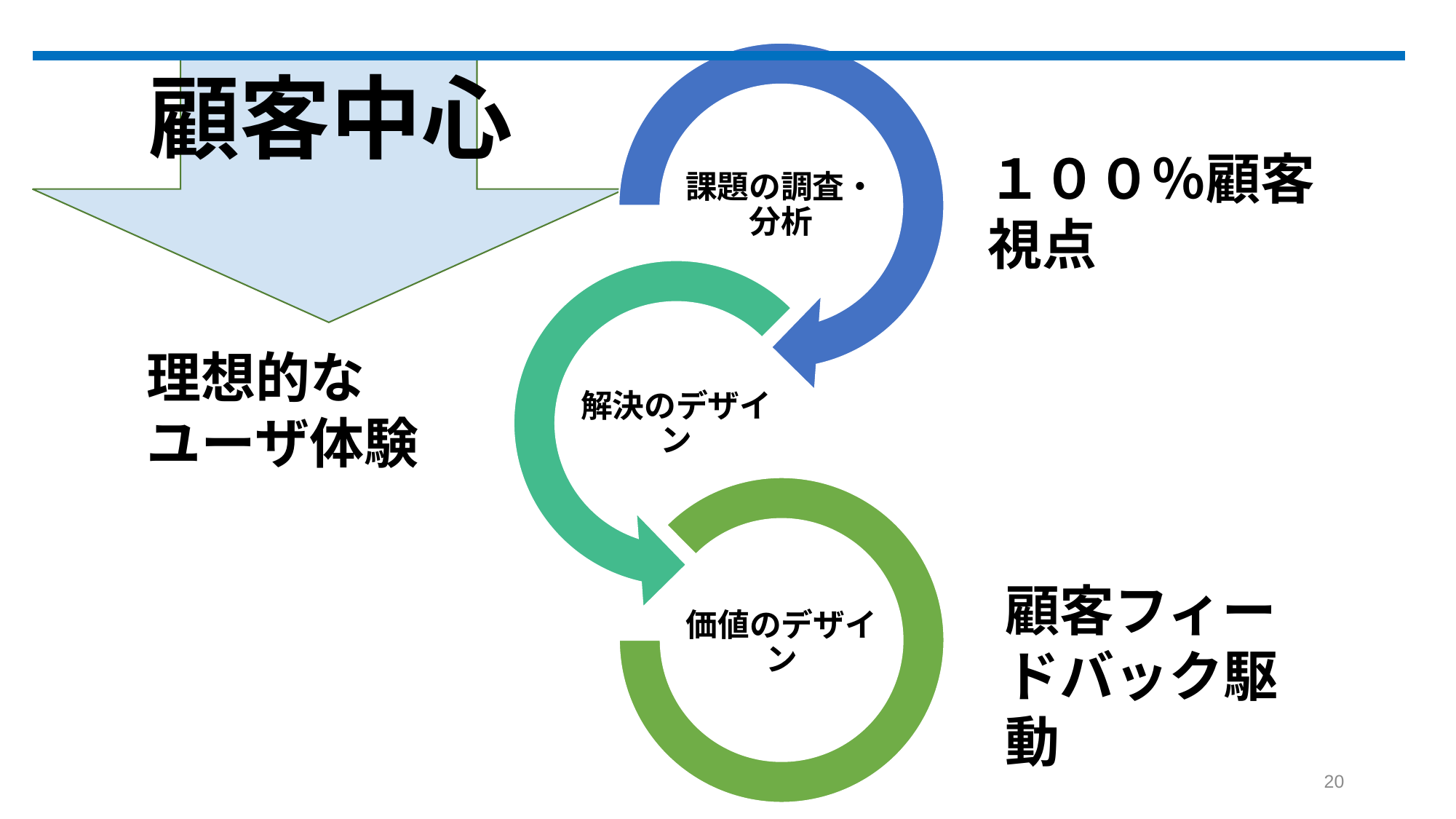

課題の調査・分析
解決のデザイン
価値のデザイン
顧客中心

１００％顧客視点
理想的なユーザ体験
顧客フィードバック駆動
20